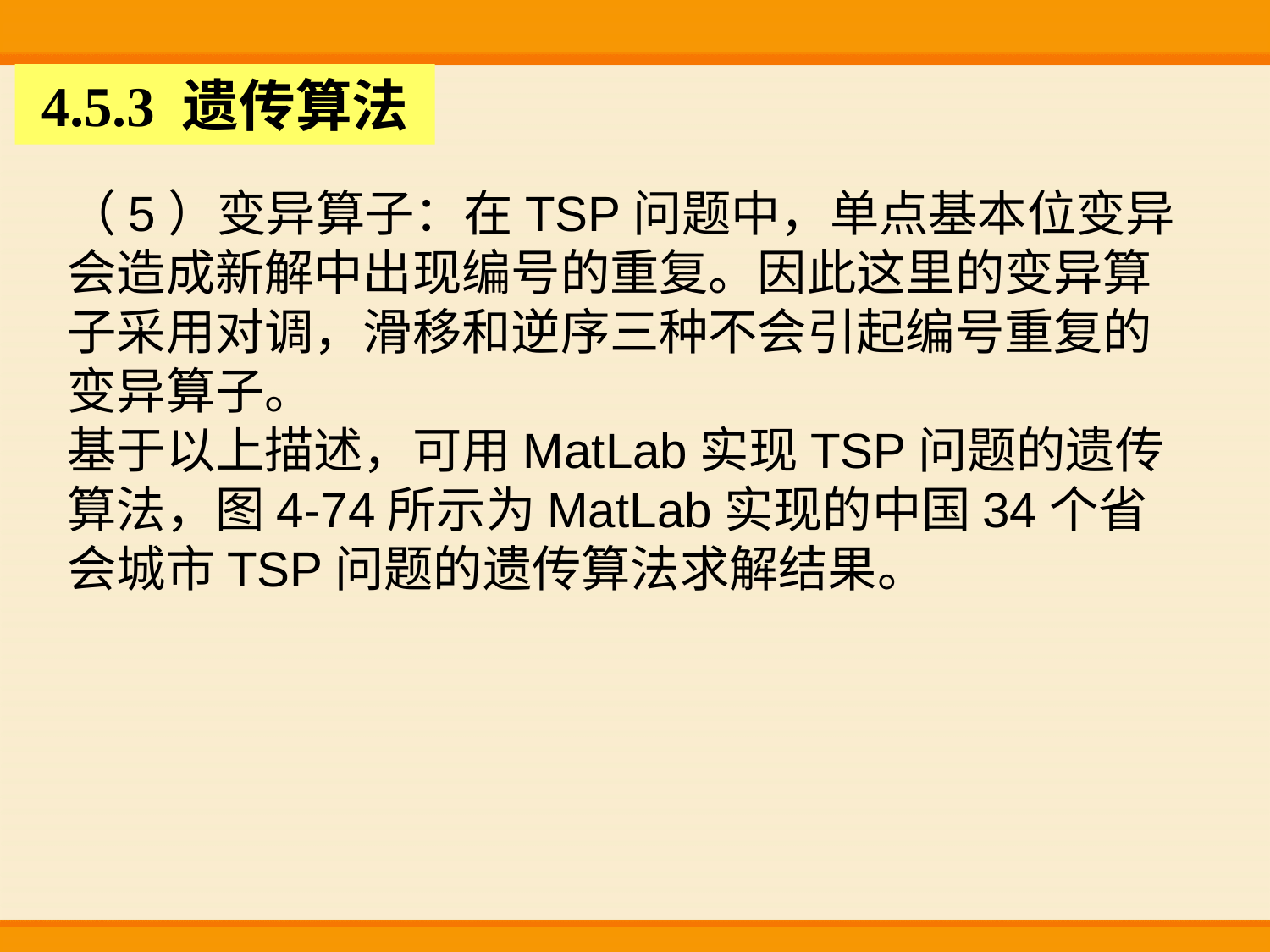

4.5.3 遗传算法
（5）变异算子：在TSP问题中，单点基本位变异会造成新解中出现编号的重复。因此这里的变异算子采用对调，滑移和逆序三种不会引起编号重复的变异算子。
基于以上描述，可用MatLab实现TSP问题的遗传算法，图4-74所示为MatLab实现的中国34个省会城市TSP问题的遗传算法求解结果。